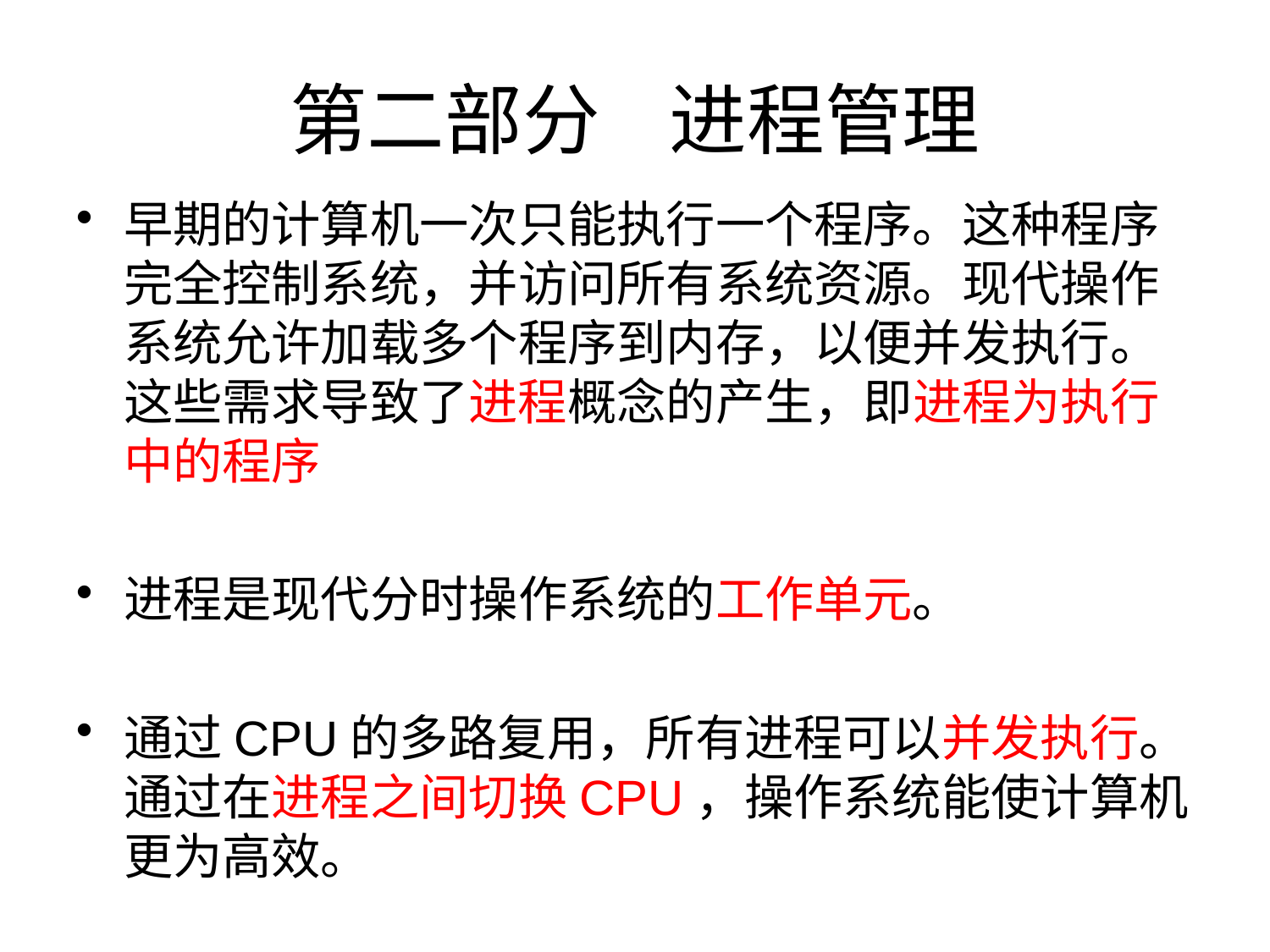

# 第二部分    进程管理
早期的计算机一次只能执行一个程序。这种程序完全控制系统，并访问所有系统资源。现代操作系统允许加载多个程序到内存，以便并发执行。这些需求导致了进程概念的产生，即进程为执行中的程序

进程是现代分时操作系统的工作单元。

通过CPU的多路复用，所有进程可以并发执行。通过在进程之间切换CPU，操作系统能使计算机更为高效。